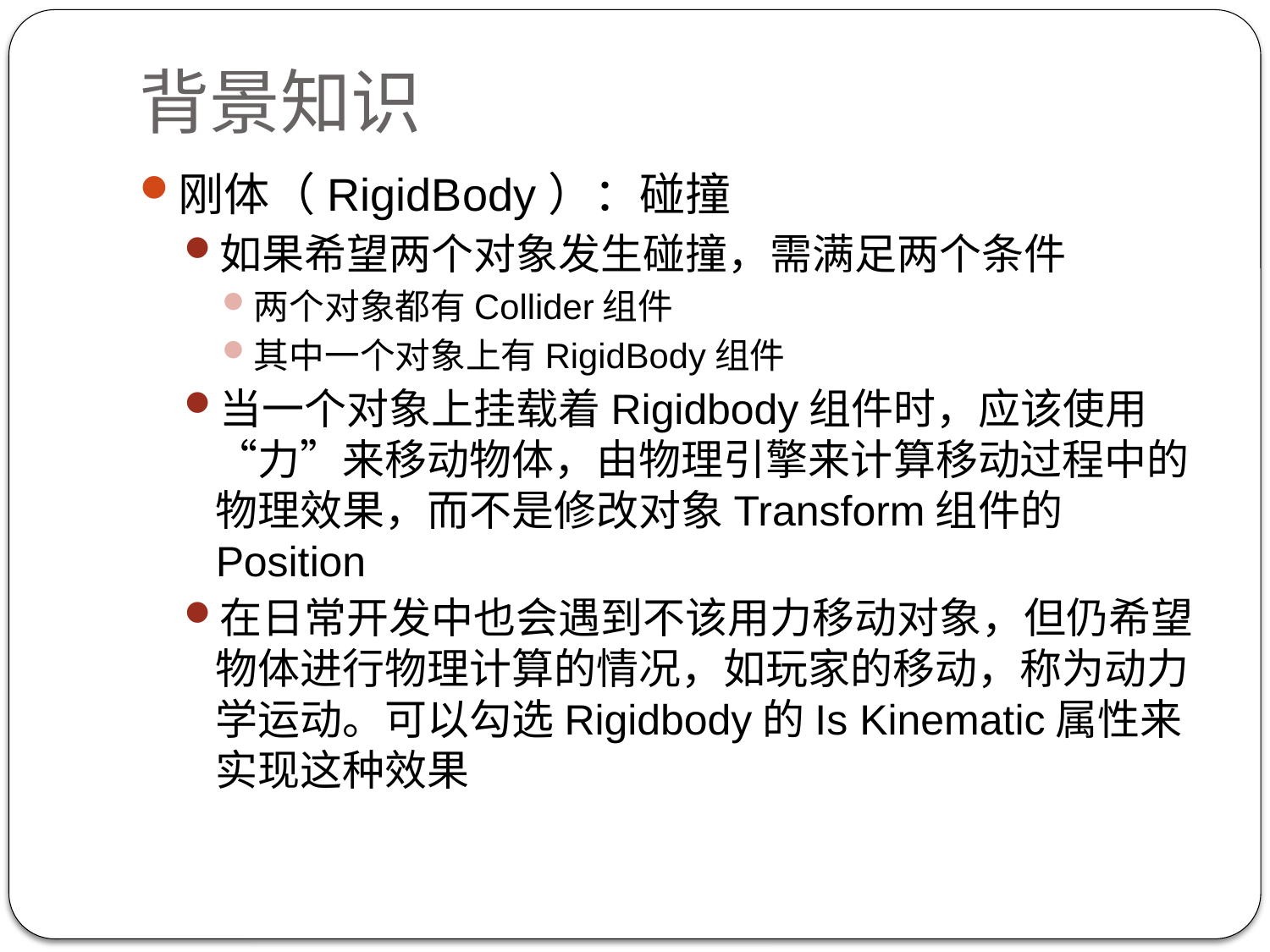

# 背景知识
刚体（RigidBody）：碰撞
如果希望两个对象发生碰撞，需满足两个条件
两个对象都有Collider组件
其中一个对象上有RigidBody组件
当一个对象上挂载着Rigidbody组件时，应该使用“力”来移动物体，由物理引擎来计算移动过程中的物理效果，而不是修改对象Transform组件的Position
在日常开发中也会遇到不该用力移动对象，但仍希望物体进行物理计算的情况，如玩家的移动，称为动力学运动。可以勾选Rigidbody的Is Kinematic属性来实现这种效果